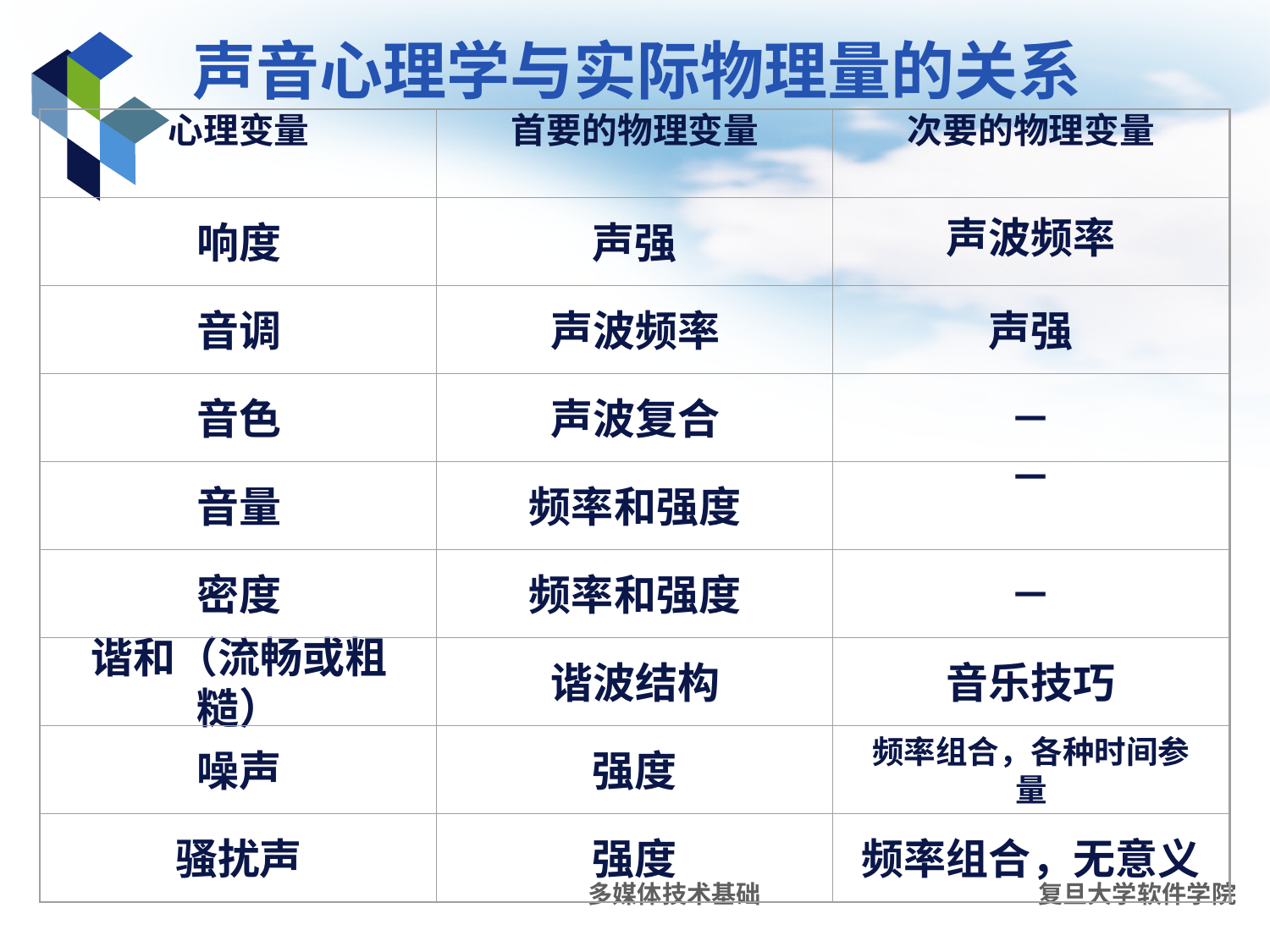

# 声音心理学与实际物理量的关系

心理变量

首要的物理变量

次要的物理变量

响度

声强

声波频率

音调

声波频率

声强

音色

声波复合

－

音量

频率和强度

－

密度

频率和强度

－

谐和（流畅或粗糙）

谐波结构

音乐技巧

噪声

强度

频率组合，各种时间参量

骚扰声

强度

频率组合，无意义

多媒体技术基础